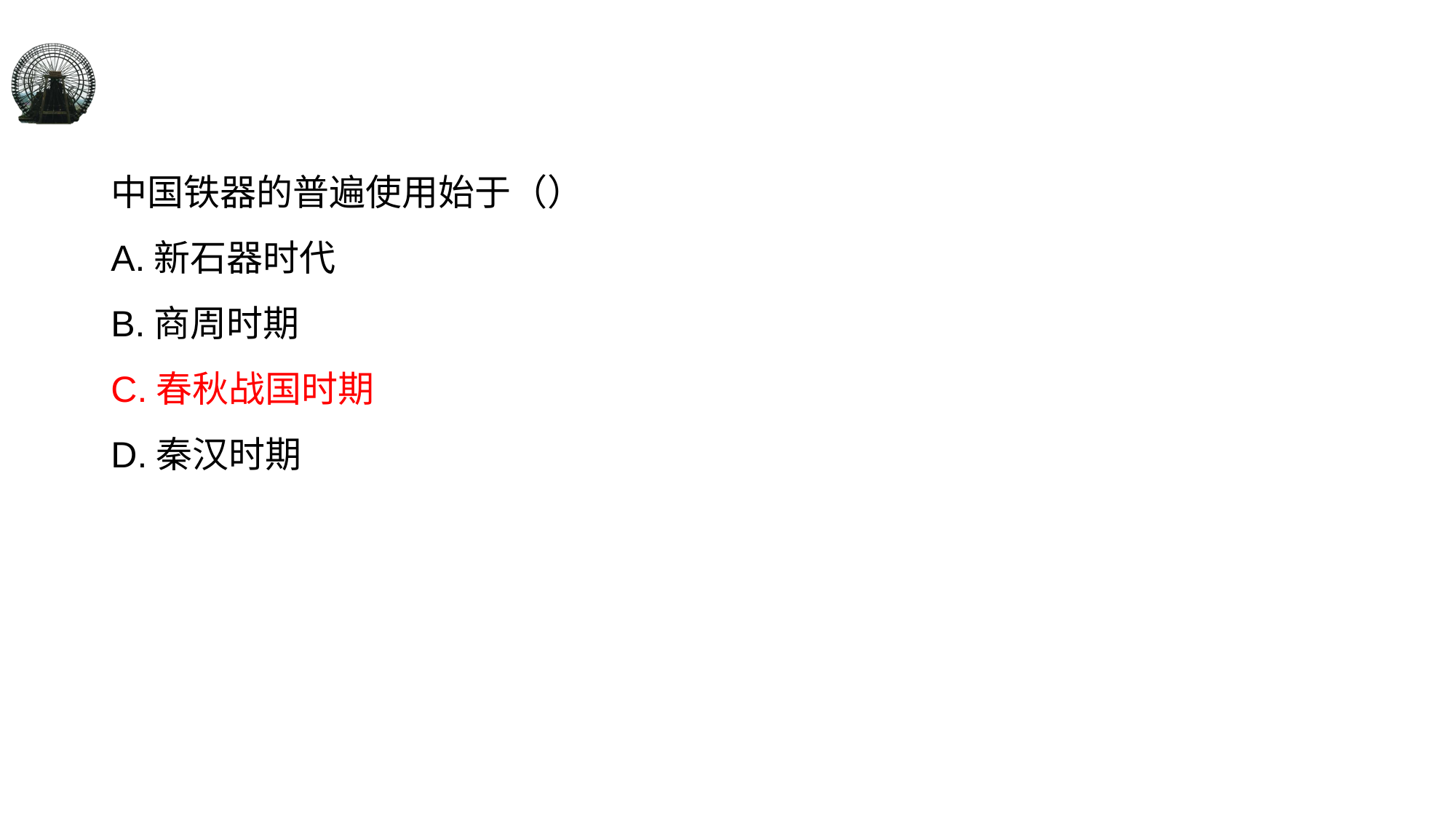

#
中国铁器的普遍使用始于（）
A.新石器时代
B.商周时期
C.春秋战国时期
D.秦汉时期

41